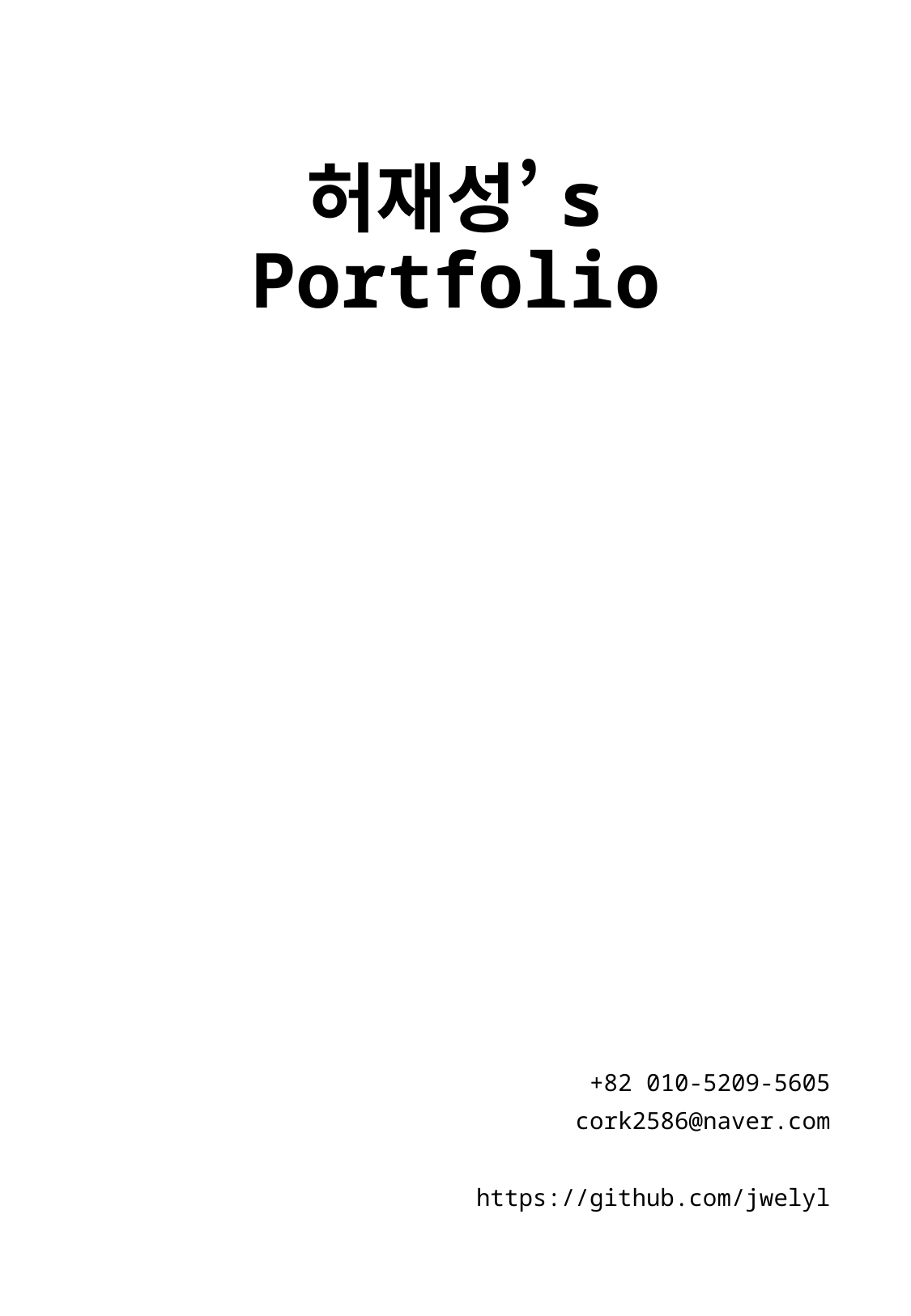

# 허재성’s Portfolio
+82 010-5209-5605
cork2586@naver.com

https://github.com/jwelyl